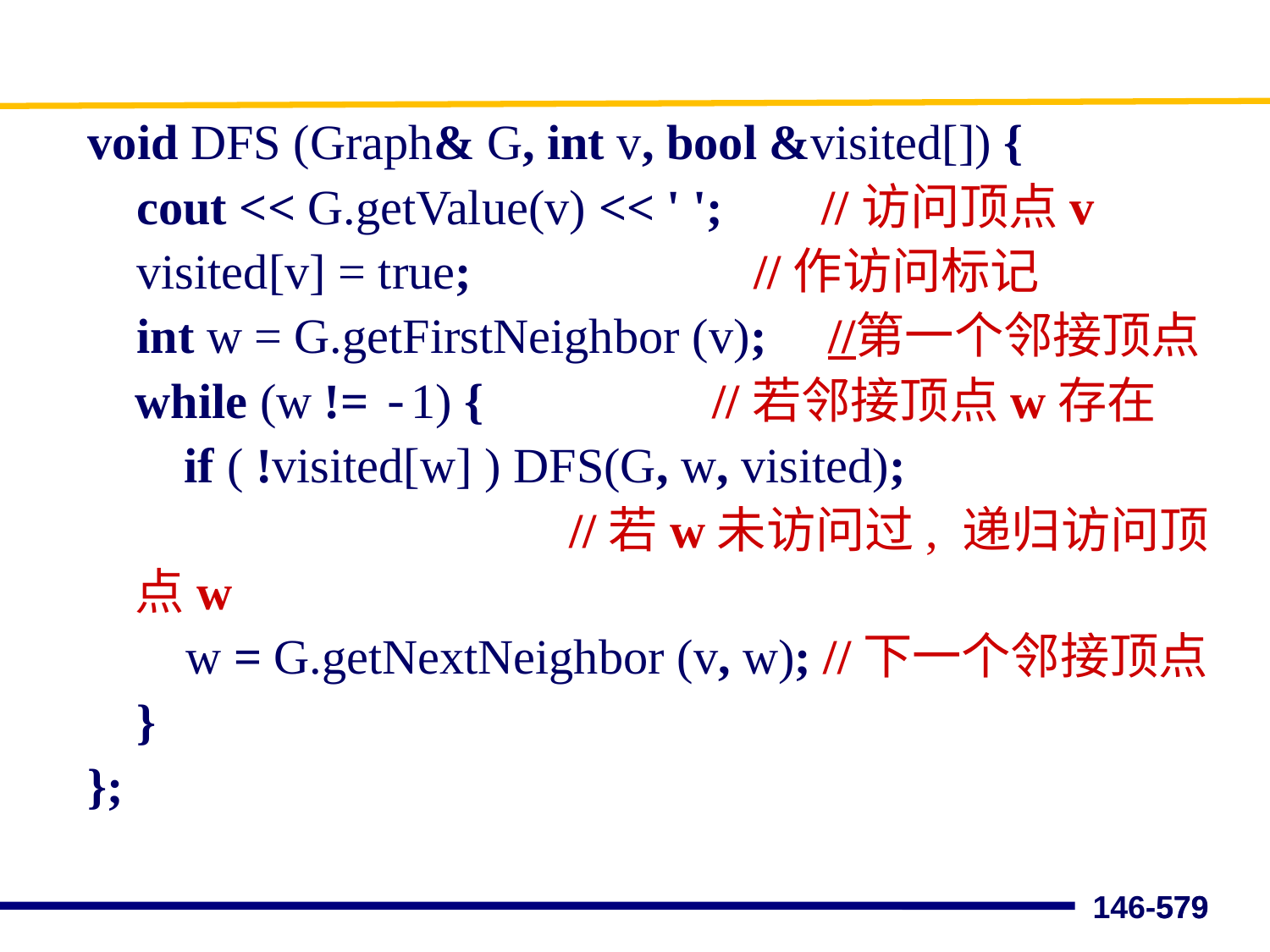

void DFS (Graph& G, int v, bool &visited[]) {
    cout << G.getValue(v) << ' ';        //访问顶点v
    visited[v] = true;	 	         //作访问标记
    int w = G.getFirstNeighbor (v);     //第一个邻接顶点
   	while (w != -1) {	                //若邻接顶点w存在
 	    if ( !visited[w] ) DFS(G, w, visited);
		                         //若w未访问过, 递归访问顶点w
        w = G.getNextNeighbor (v, w); //下一个邻接顶点
    }
};
579
146-579